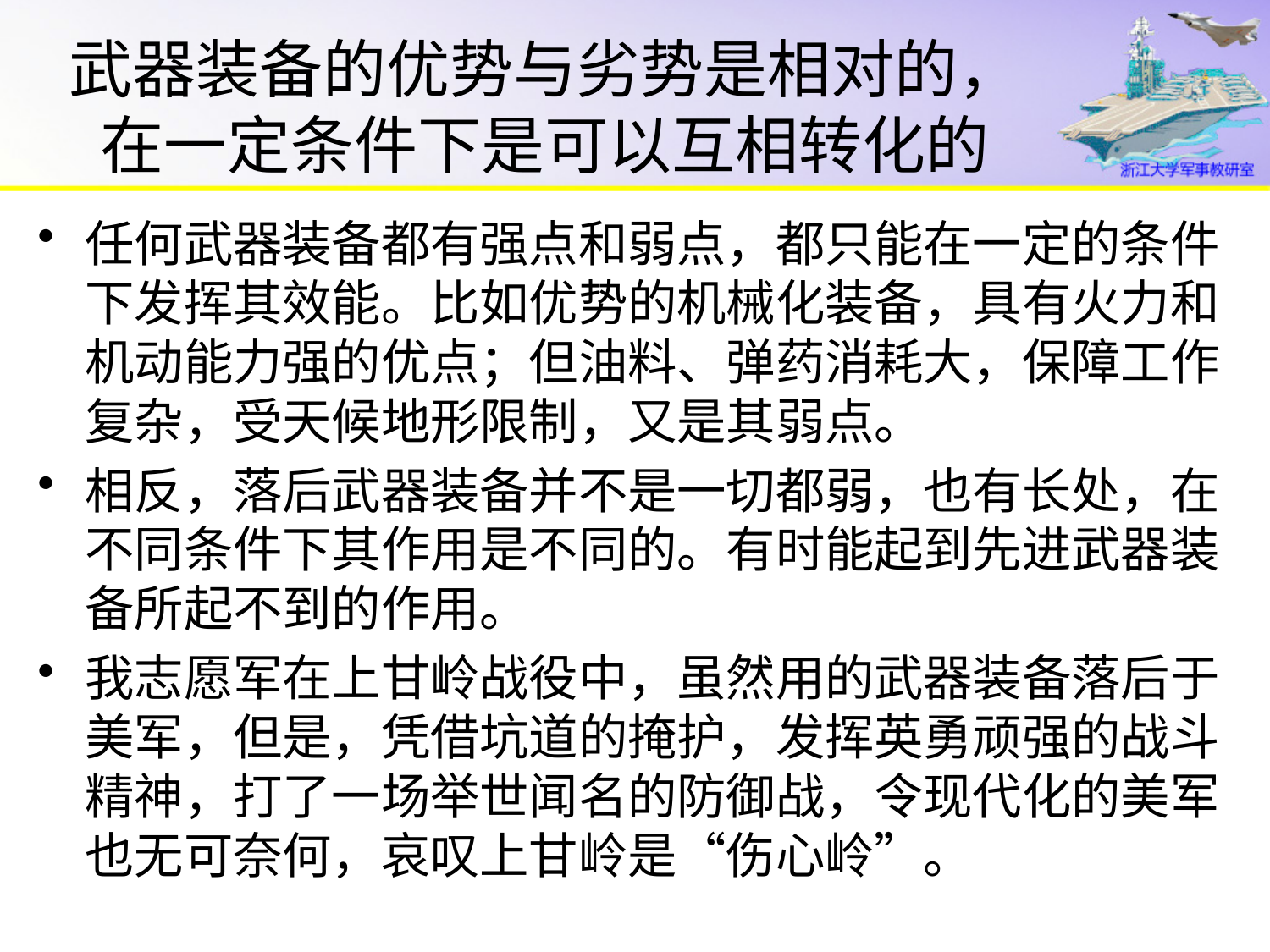

# 武器装备的优势与劣势是相对的，在一定条件下是可以互相转化的
任何武器装备都有强点和弱点，都只能在一定的条件下发挥其效能。比如优势的机械化装备，具有火力和机动能力强的优点；但油料、弹药消耗大，保障工作复杂，受天候地形限制，又是其弱点。
相反，落后武器装备并不是一切都弱，也有长处，在不同条件下其作用是不同的。有时能起到先进武器装备所起不到的作用。
我志愿军在上甘岭战役中，虽然用的武器装备落后于美军，但是，凭借坑道的掩护，发挥英勇顽强的战斗精神，打了一场举世闻名的防御战，令现代化的美军也无可奈何，哀叹上甘岭是“伤心岭”。